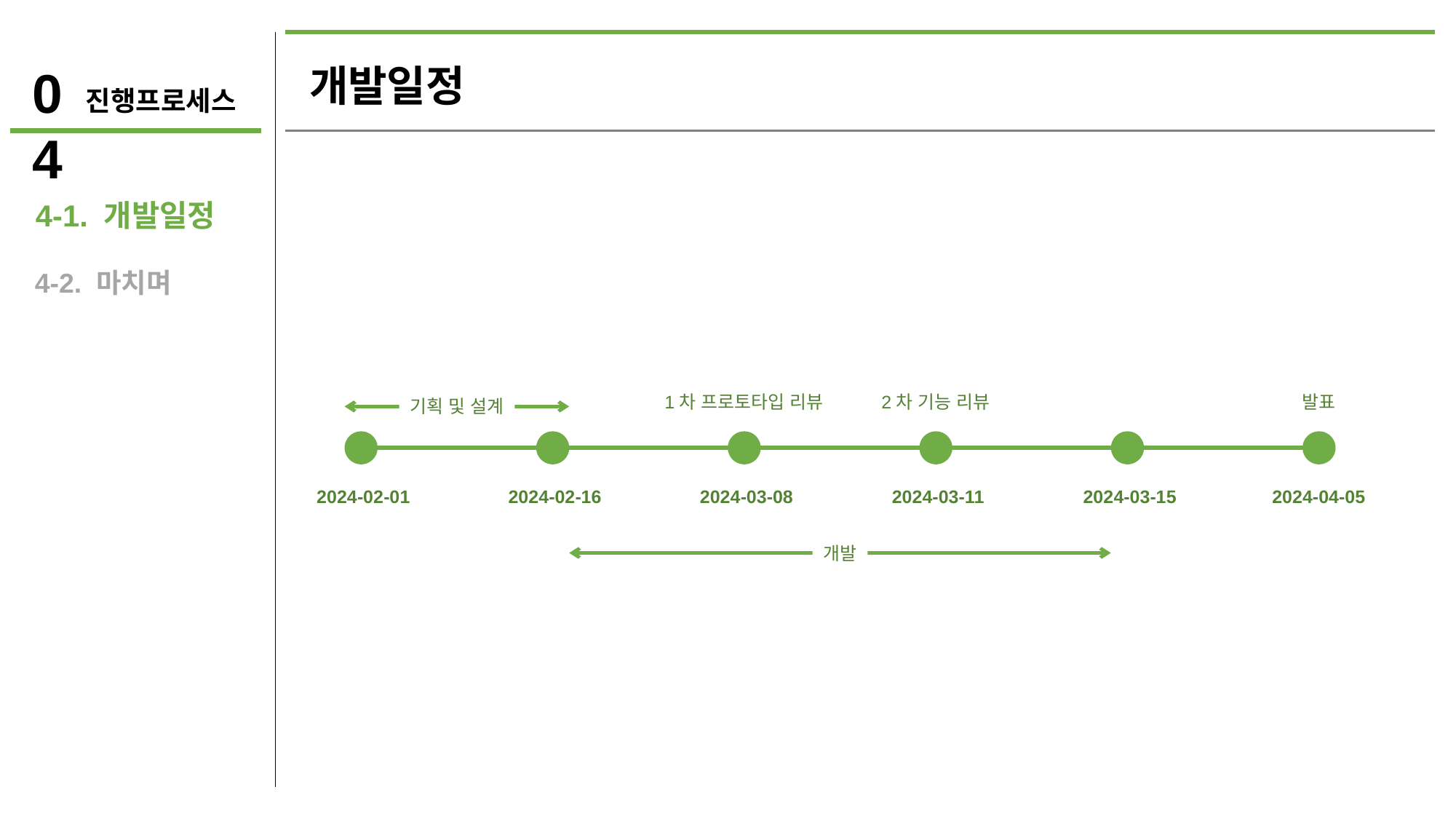

04
개발일정
진행프로세스
 4-1. 개발일정
 4-2. 마치며
2차 기능 리뷰
발표
1차 프로토타입 리뷰
기획 및 설계

2024-02-01
2024-03-08
2024-03-11
2024-03-15
2024-04-05
2024-02-16
개발